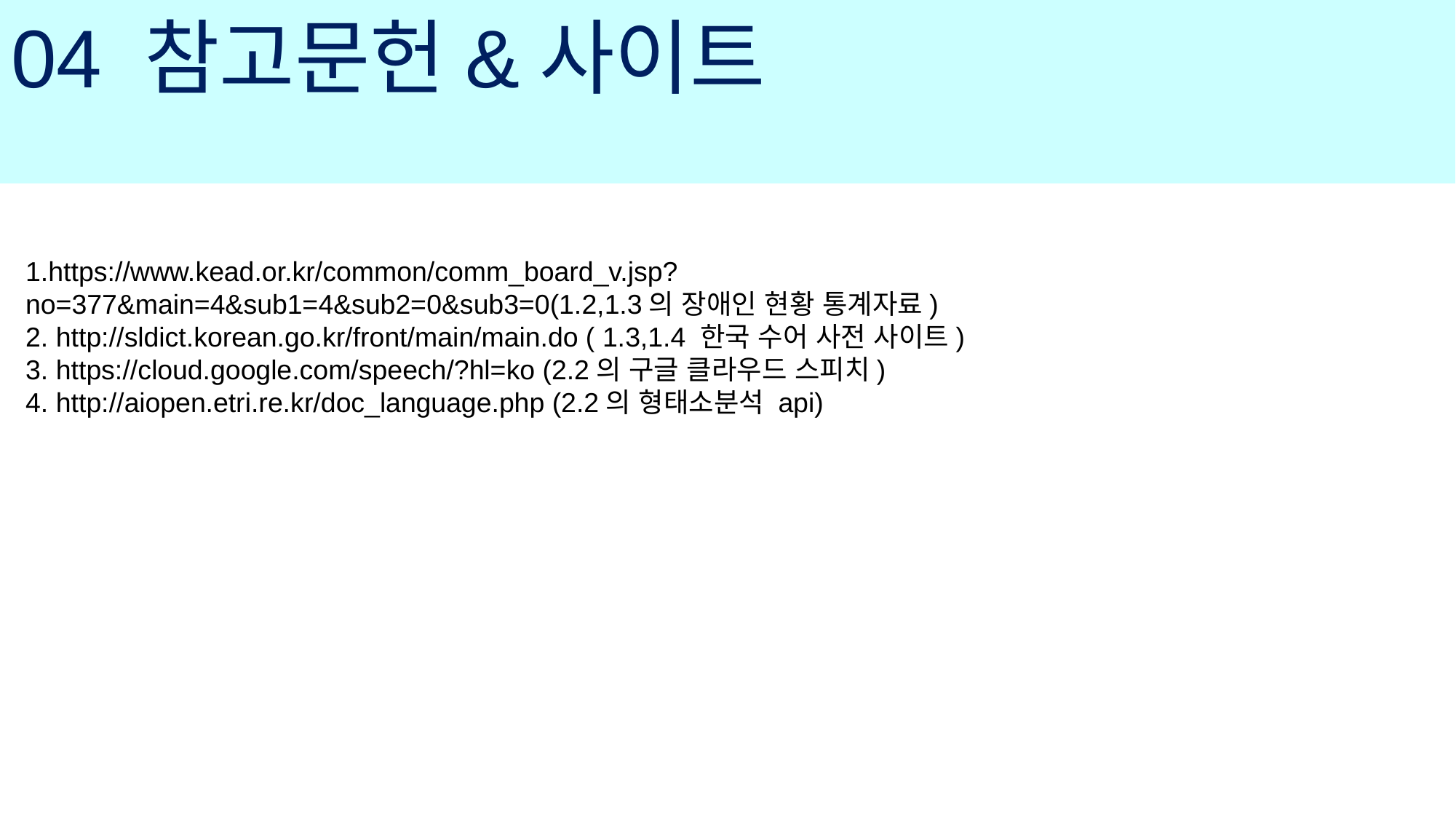

04 참고문헌&사이트

1.https://www.kead.or.kr/common/comm_board_v.jsp?no=377&main=4&sub1=4&sub2=0&sub3=0(1.2,1.3의 장애인 현황 통계자료)
2. http://sldict.korean.go.kr/front/main/main.do ( 1.3,1.4 한국 수어 사전 사이트)
3. https://cloud.google.com/speech/?hl=ko (2.2의 구글 클라우드 스피치)
4. http://aiopen.etri.re.kr/doc_language.php (2.2의 형태소분석 api)